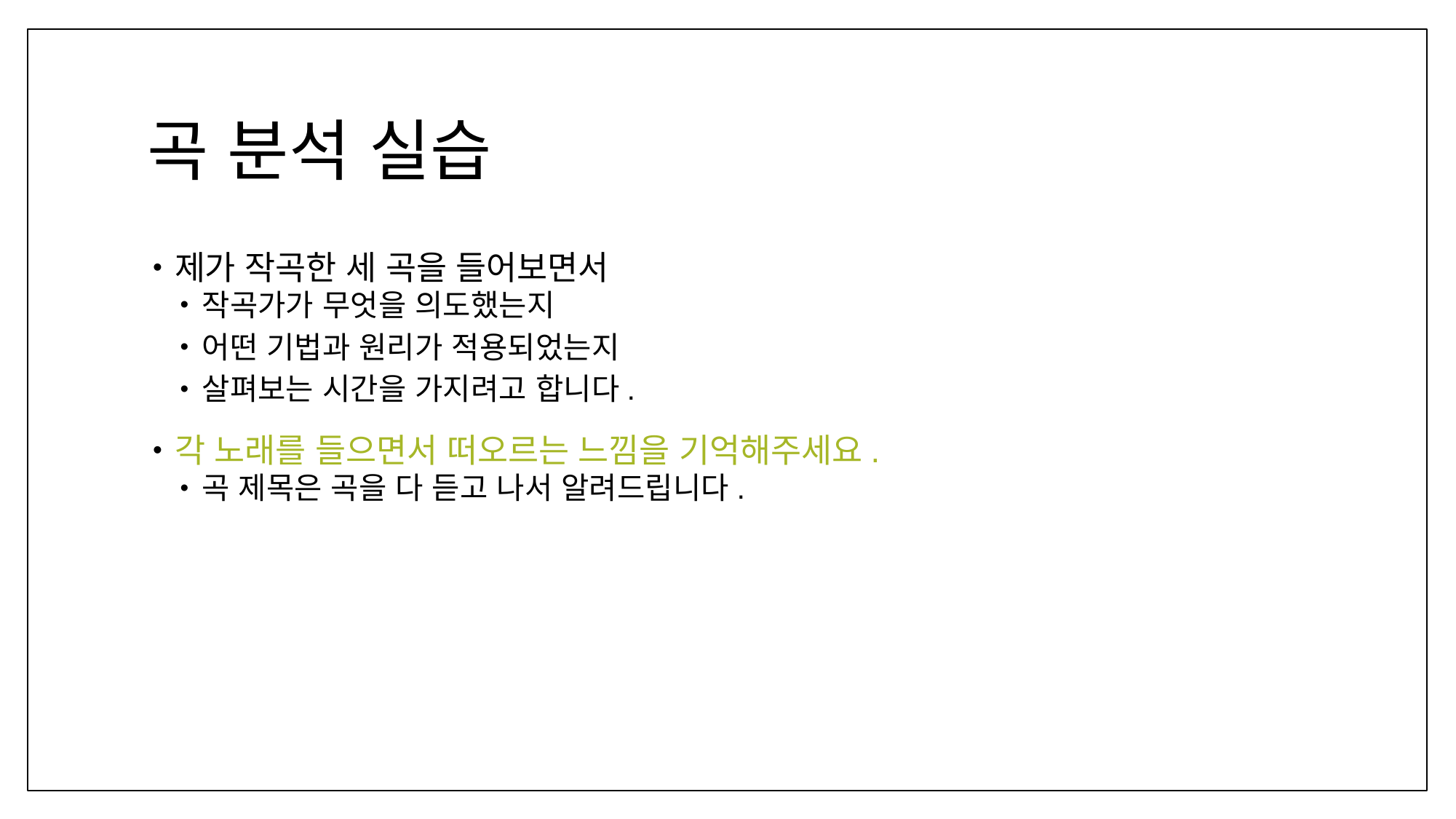

# 곡 분석 실습
제가 작곡한 세 곡을 들어보면서
작곡가가 무엇을 의도했는지
어떤 기법과 원리가 적용되었는지
살펴보는 시간을 가지려고 합니다.
각 노래를 들으면서 떠오르는 느낌을 기억해주세요.
곡 제목은 곡을 다 듣고 나서 알려드립니다.